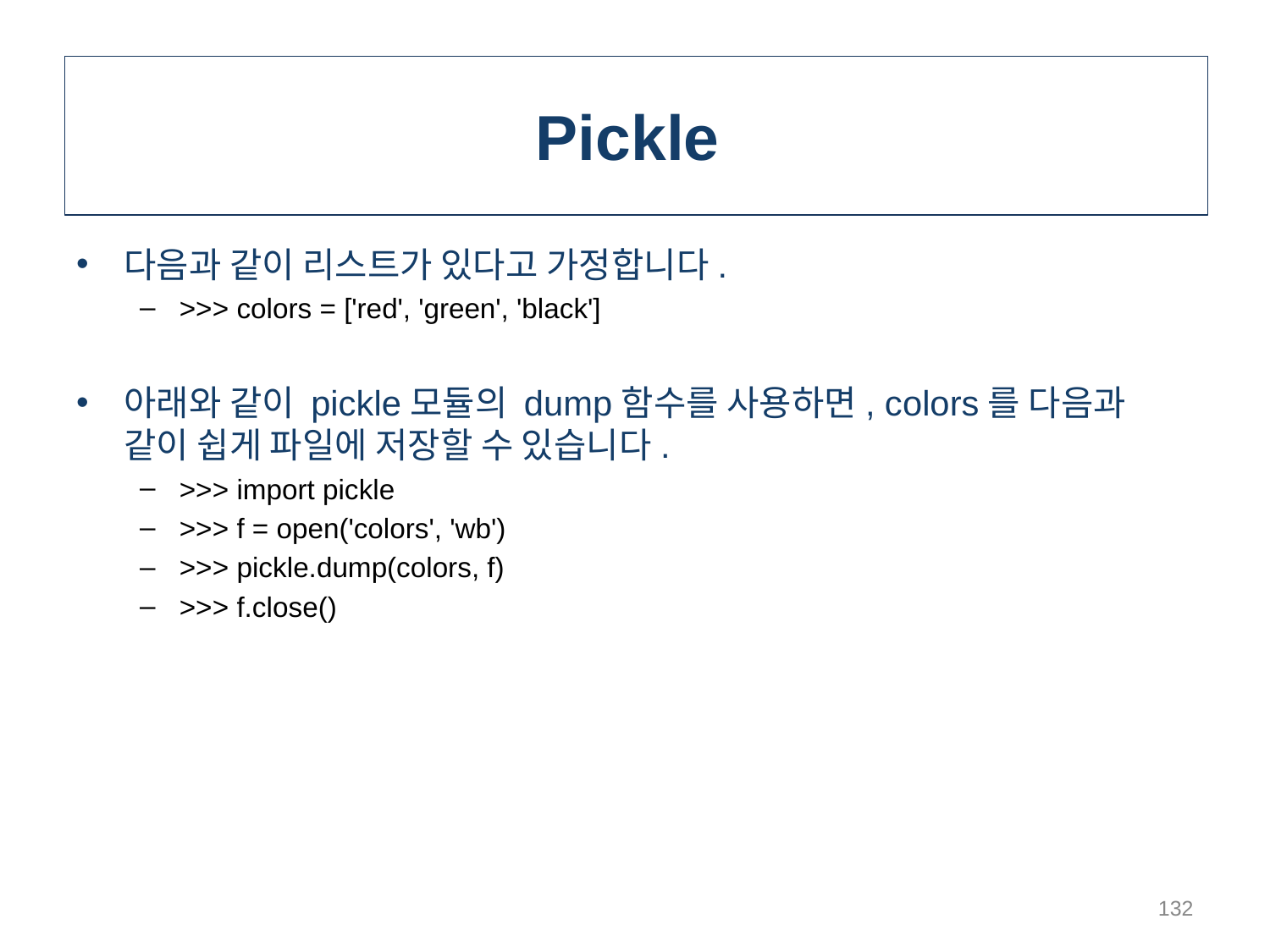

# Pickle
다음과 같이 리스트가 있다고 가정합니다.
>>> colors = ['red', 'green', 'black']

아래와 같이 pickle모듈의 dump함수를 사용하면, colors를 다음과 같이 쉽게 파일에 저장할 수 있습니다.
>>> import pickle
>>> f = open('colors', 'wb')
>>> pickle.dump(colors, f)
>>> f.close()

132